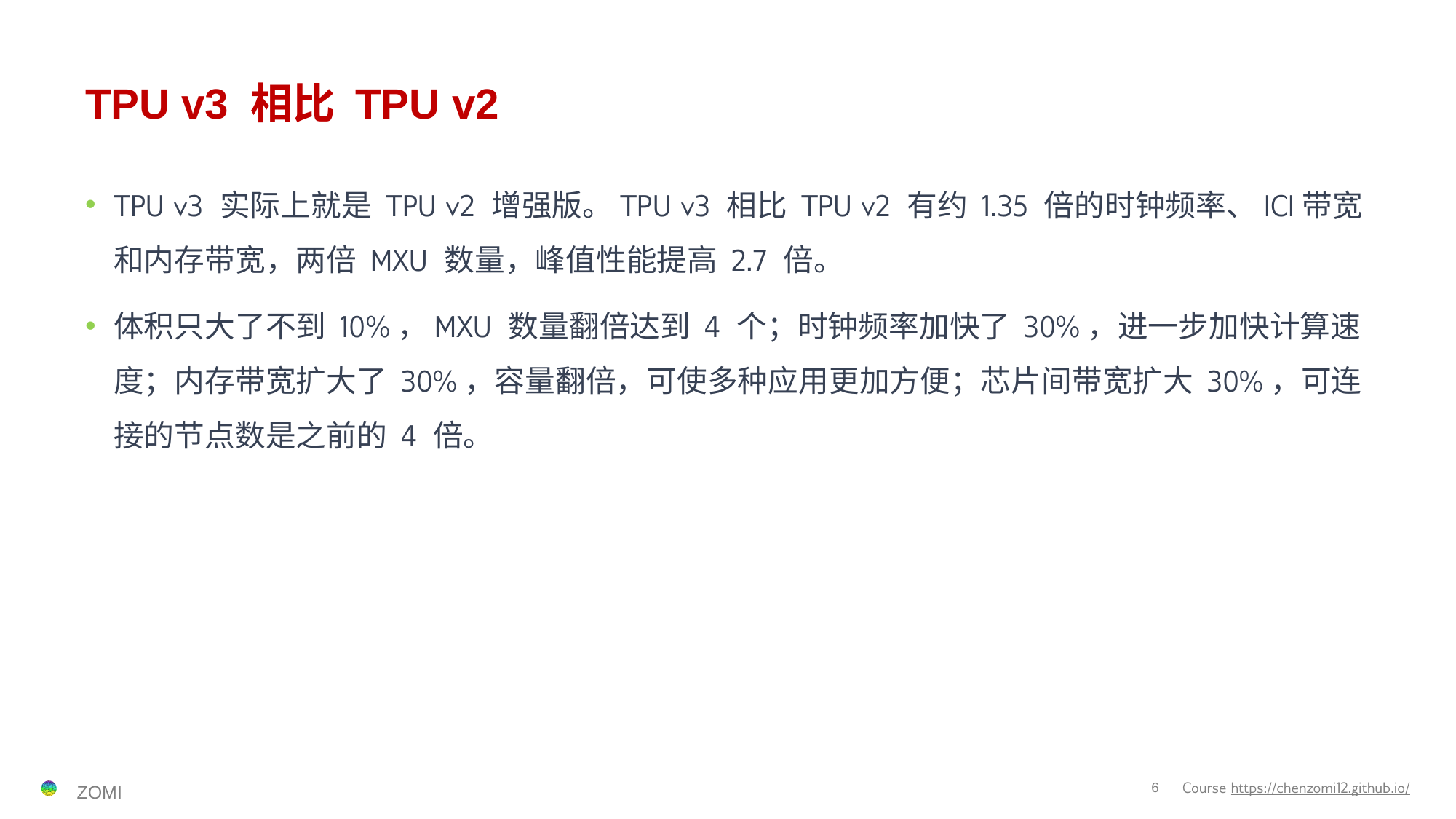

# TPU v3 相比 TPU v2
TPU v3 实际上就是 TPU v2 增强版。TPU v3 相比 TPU v2 有约 1.35 倍的时钟频率、ICI带宽和内存带宽，两倍 MXU 数量，峰值性能提高 2.7 倍。
体积只大了不到 10%，MXU 数量翻倍达到 4 个；时钟频率加快了 30%，进一步加快计算速度；内存带宽扩大了 30%，容量翻倍，可使多种应用更加方便；芯片间带宽扩大 30%，可连接的节点数是之前的 4 倍。